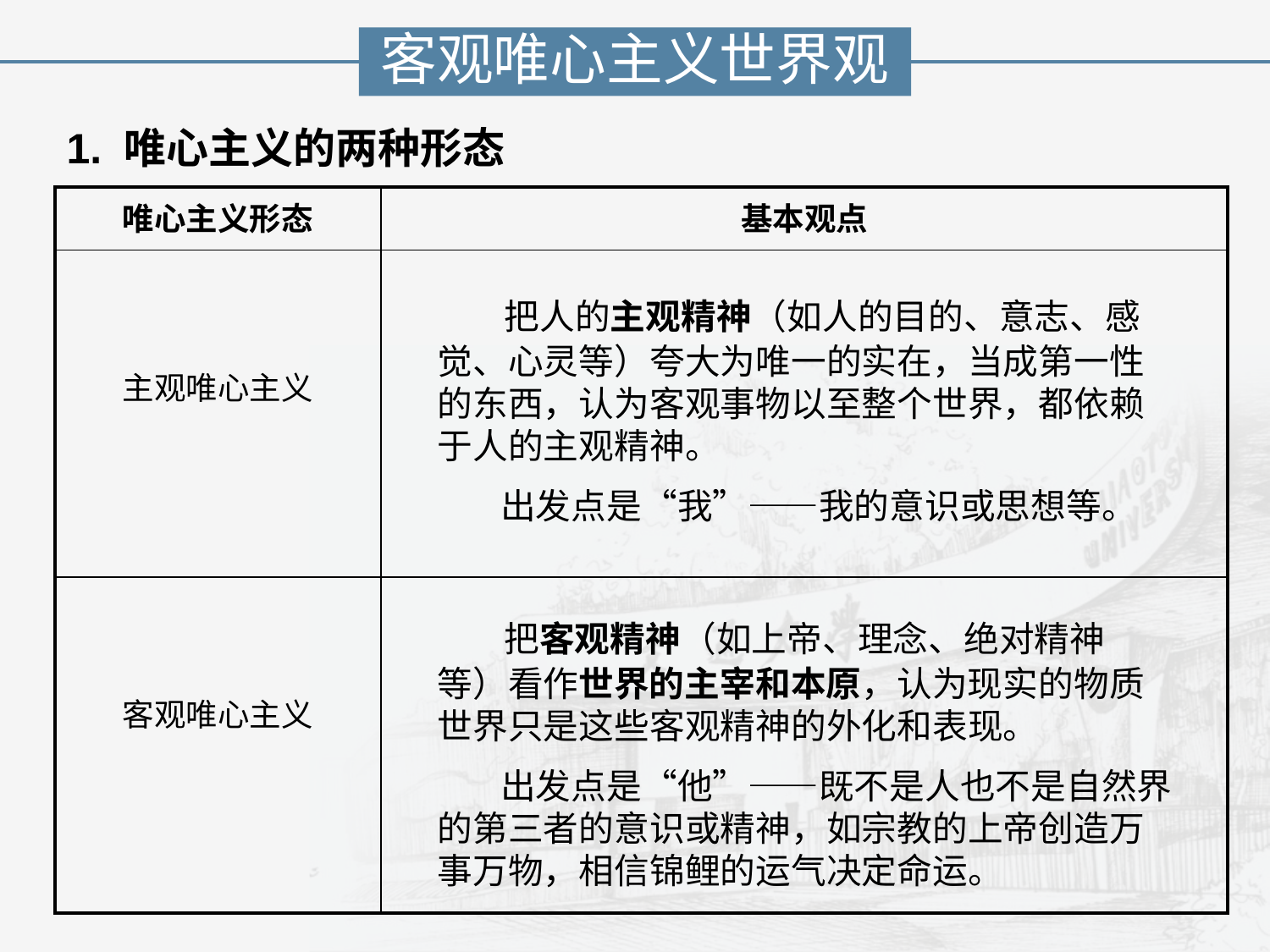

客观唯心主义世界观
1. 唯心主义的两种形态
| 唯心主义形态 | 基本观点 |
| --- | --- |
| 主观唯心主义 |  |
| 客观唯心主义 |  |
     把人的主观精神（如人的目的、意志、感觉、心灵等）夸大为唯一的实在，当成第一性的东西，认为客观事物以至整个世界，都依赖于人的主观精神。
       出发点是“我”——我的意识或思想等。

     把客观精神（如上帝、理念、绝对精神等）看作世界的主宰和本原，认为现实的物质世界只是这些客观精神的外化和表现。
       出发点是“他”——既不是人也不是自然界的第三者的意识或精神，如宗教的上帝创造万事万物，相信锦鲤的运气决定命运。